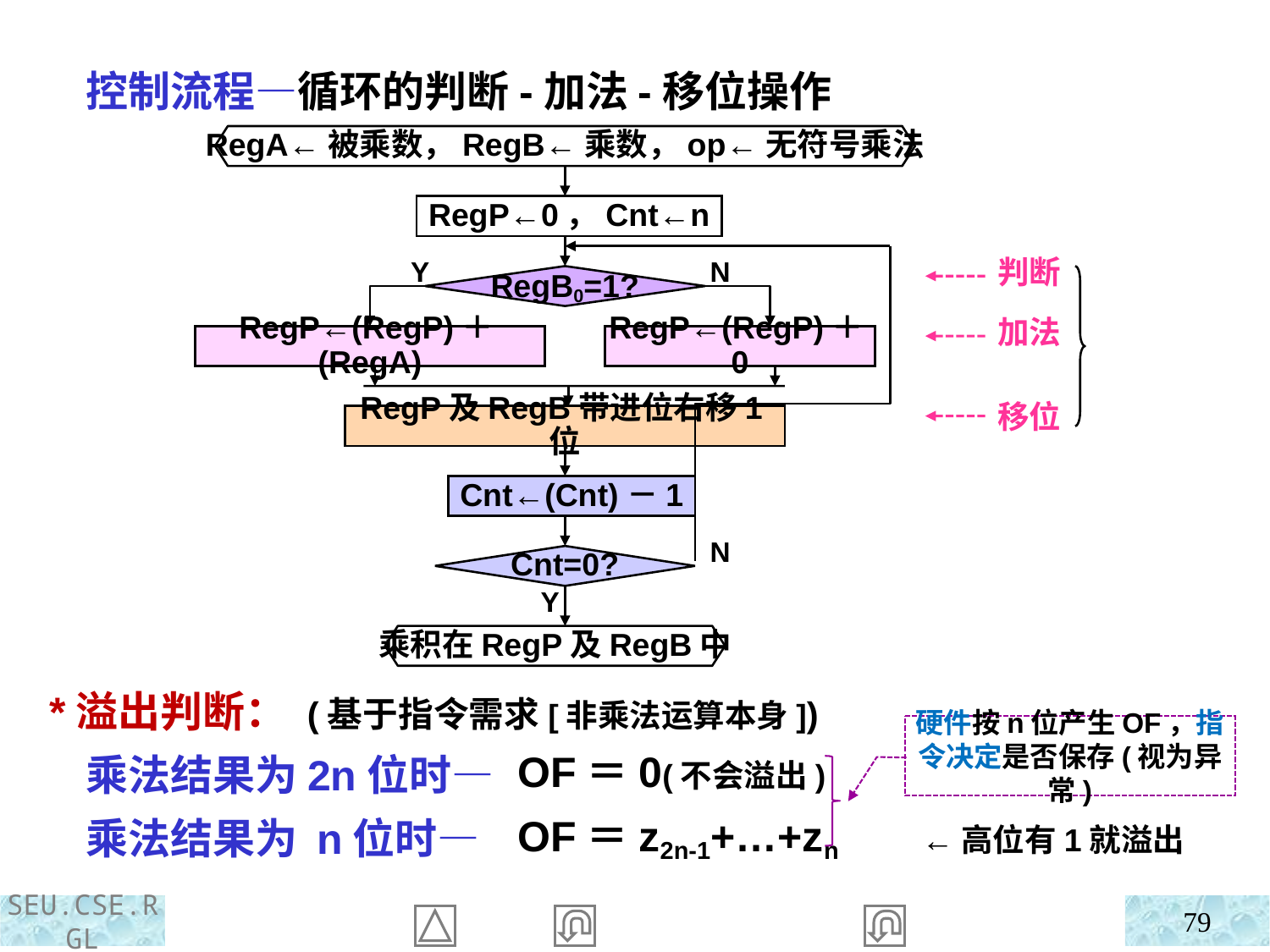

控制流程—循环的判断-加法-移位操作
RegA←被乘数，RegB←乘数，op←无符号乘法
RegP←0，Cnt←n
Y
N
RegB0=1?
RegP←(RegP)＋(RegA)
RegP←(RegP)＋0

RegP及RegB带进位右移1位
Cnt←(Cnt)－1
N
Cnt=0?
Y
乘积在RegP及RegB中
判断

加法

移位

 *溢出判断： (基于指令需求[非乘法运算本身])
    乘法结果为2n位时—
    乘法结果为 n位时—
硬件按n位产生OF，指令决定是否保存(视为异常)
OF＝0(不会溢出)
OF＝z2n-1+…+zn       ←高位有1就溢出

79